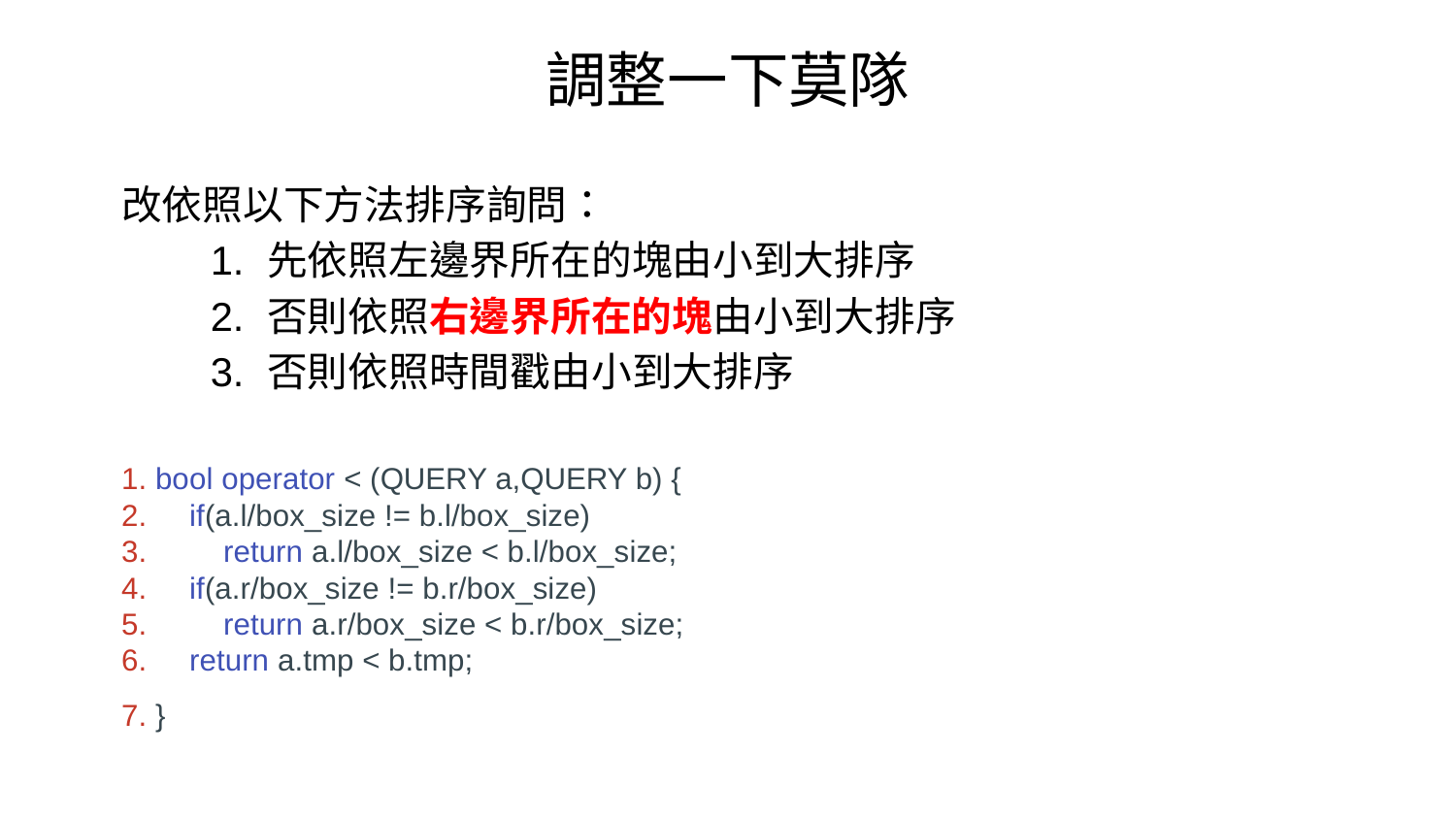

調整一下莫隊
改依照以下方法排序詢問：
先依照左邊界所在的塊由小到大排序
否則依照右邊界所在的塊由小到大排序
否則依照時間戳由小到大排序

1. bool operator < (QUERY a,QUERY b) {
2.     if(a.l/box_size != b.l/box_size)
3.         return a.l/box_size < b.l/box_size;
4.     if(a.r/box_size != b.r/box_size)
5.         return a.r/box_size < b.r/box_size;
6.     return a.tmp < b.tmp;
7. }